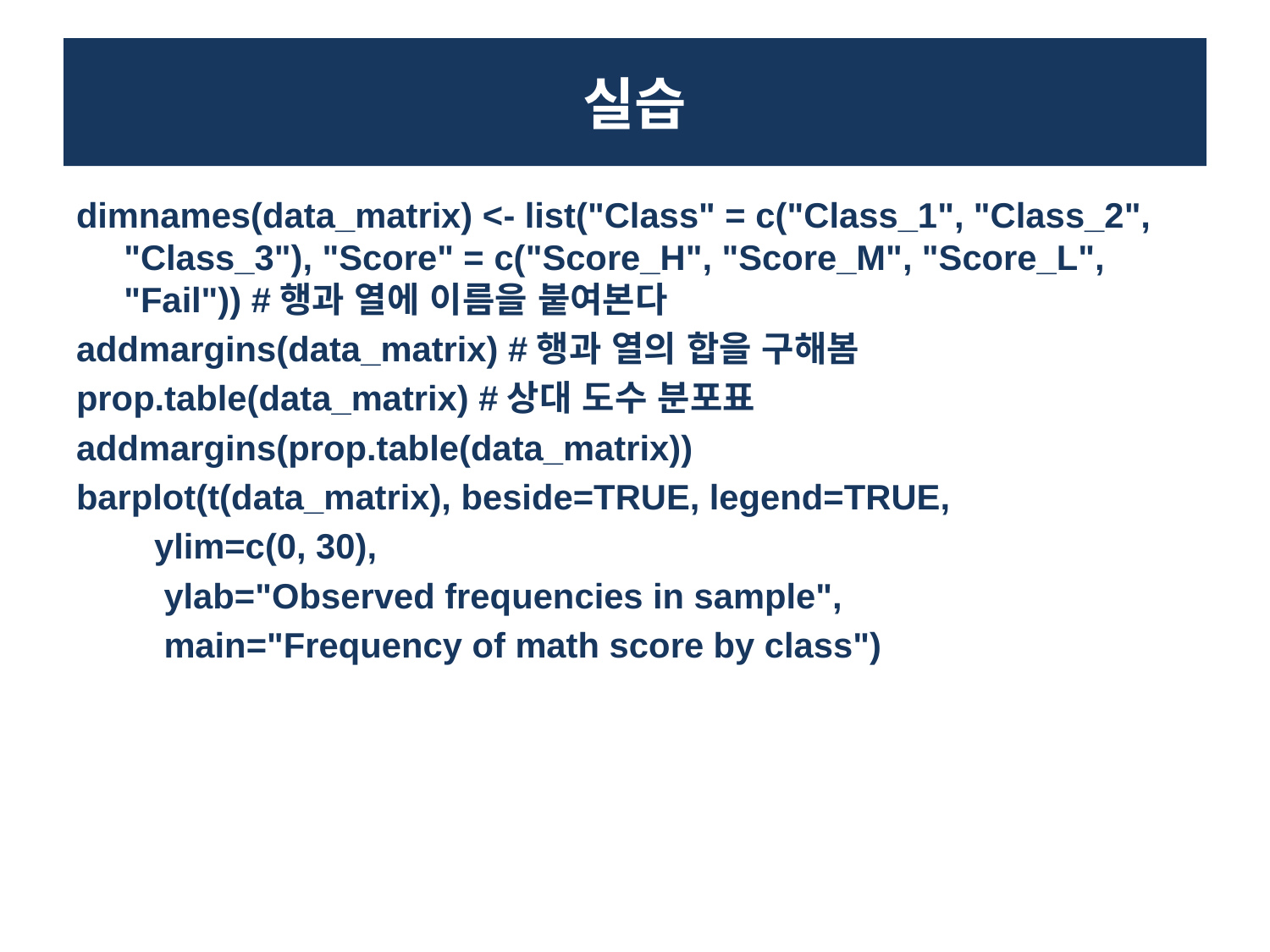

# 실습
dimnames(data_matrix) <- list("Class" = c("Class_1", "Class_2", "Class_3"), "Score" = c("Score_H", "Score_M", "Score_L", "Fail")) #행과 열에 이름을 붙여본다
addmargins(data_matrix) #행과 열의 합을 구해봄
prop.table(data_matrix) #상대 도수 분포표
addmargins(prop.table(data_matrix))
barplot(t(data_matrix), beside=TRUE, legend=TRUE,
        ylim=c(0, 30),
         ylab="Observed frequencies in sample",
         main="Frequency of math score by class")